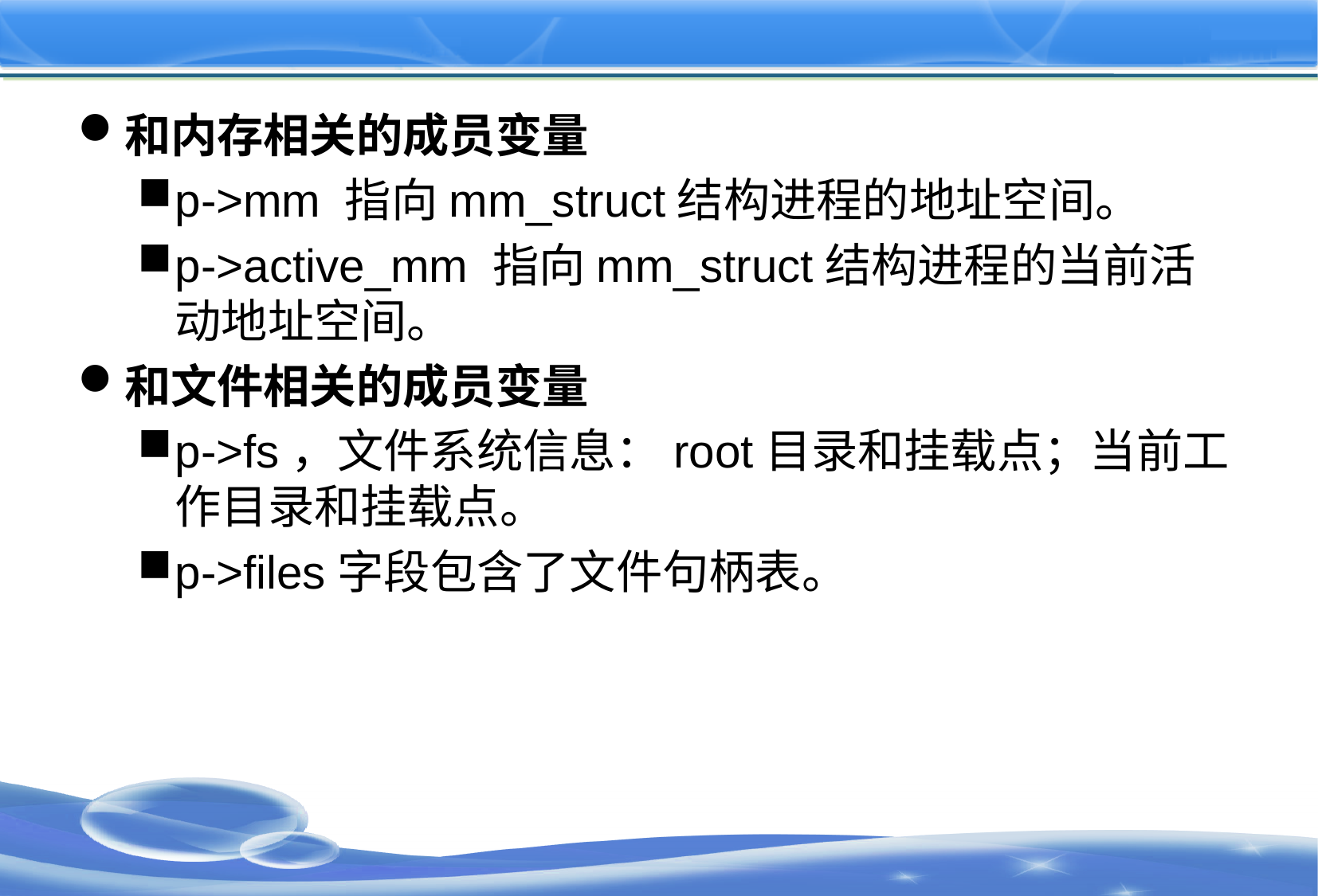

#
和内存相关的成员变量
p->mm 指向mm_struct结构进程的地址空间。
p->active_mm 指向mm_struct结构进程的当前活动地址空间。
和文件相关的成员变量
p->fs，文件系统信息：root目录和挂载点；当前工作目录和挂载点。
p->files字段包含了文件句柄表。